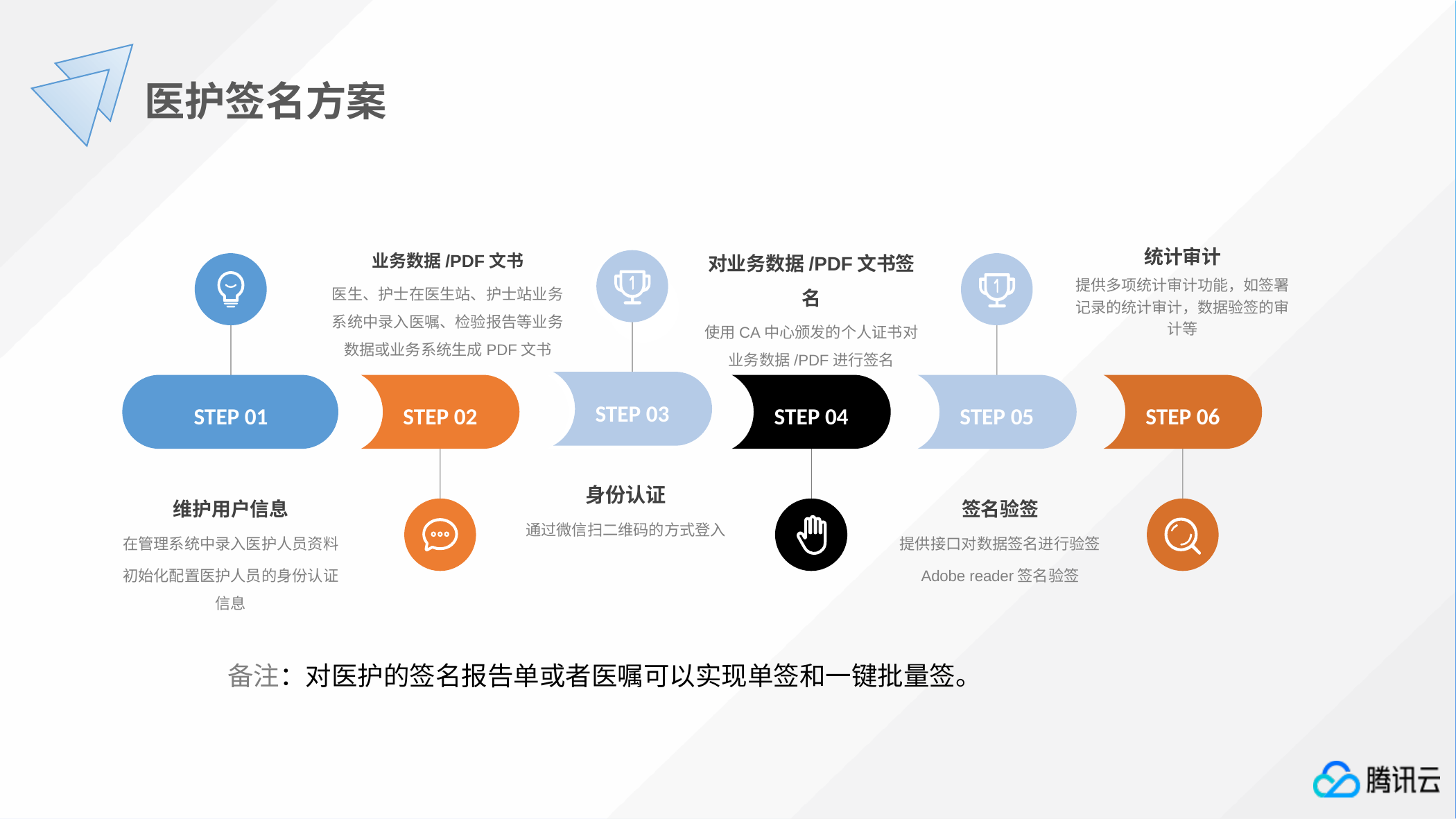

医护签名方案
对业务数据/PDF文书签名
使用CA中心颁发的个人证书对业务数据/PDF进行签名
统计审计
提供多项统计审计功能，如签署记录的统计审计，数据验签的审计等
业务数据/PDF文书
医生、护士在医生站、护士站业务系统中录入医嘱、检验报告等业务数据或业务系统生成PDF文书

STEP 03
STEP 01
STEP 02
STEP 03
STEP 04
STEP 05
STEP 06

身份认证
通过微信扫二维码的方式登入
维护用户信息
在管理系统中录入医护人员资料
初始化配置医护人员的身份认证信息
签名验签
提供接口对数据签名进行验签
Adobe reader签名验签

备注：对医护的签名报告单或者医嘱可以实现单签和一键批量签。